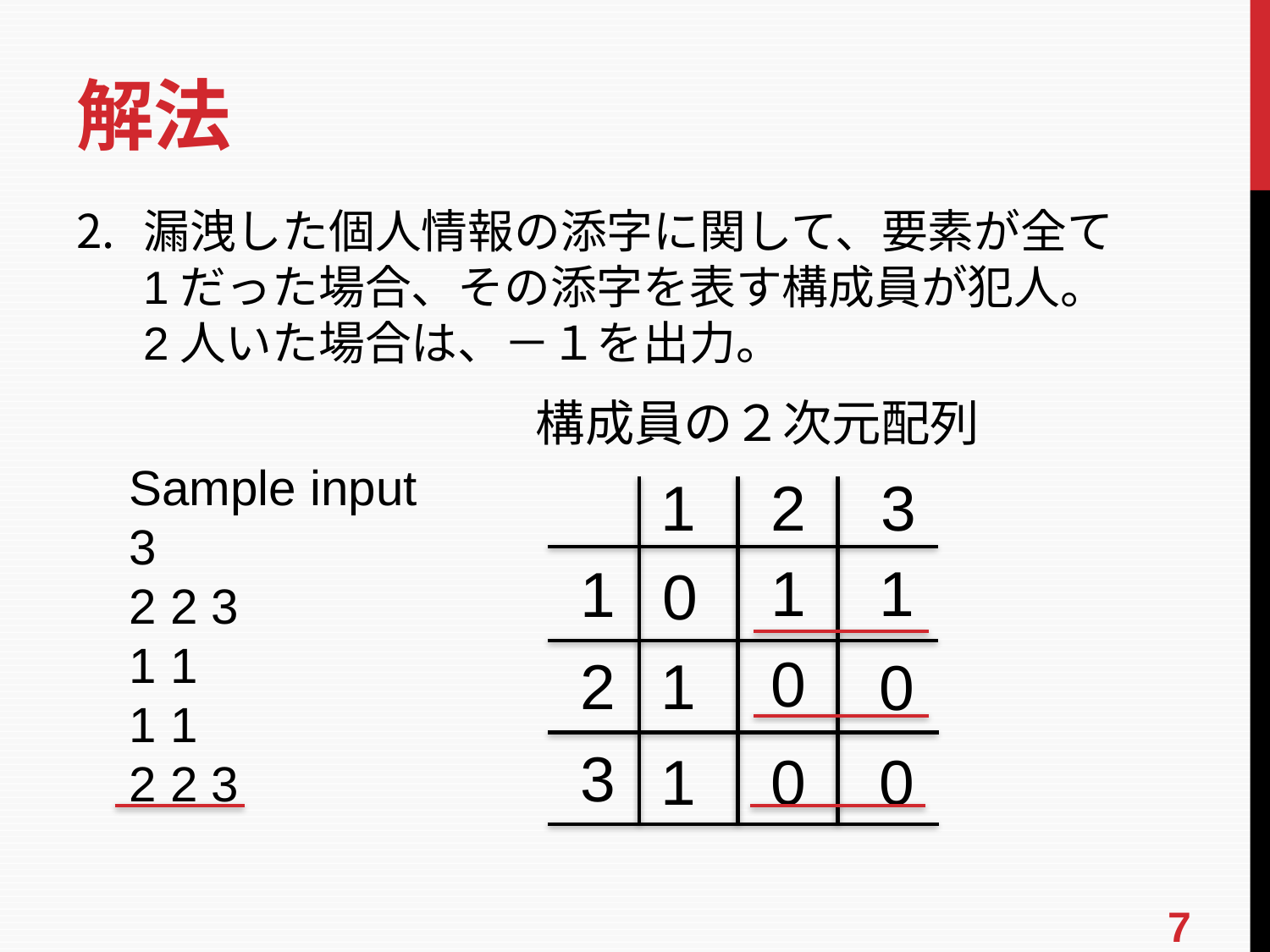

# 解法
漏洩した個人情報の添字に関して、要素が全て1だった場合、その添字を表す構成員が犯人。2人いた場合は、－１を出力。
構成員の２次元配列
Sample input
3
2 2 3
1 1
1 1
2 2 3
1
2
3
1
1
1
0
0
1
2
0
3
1
0
0
7